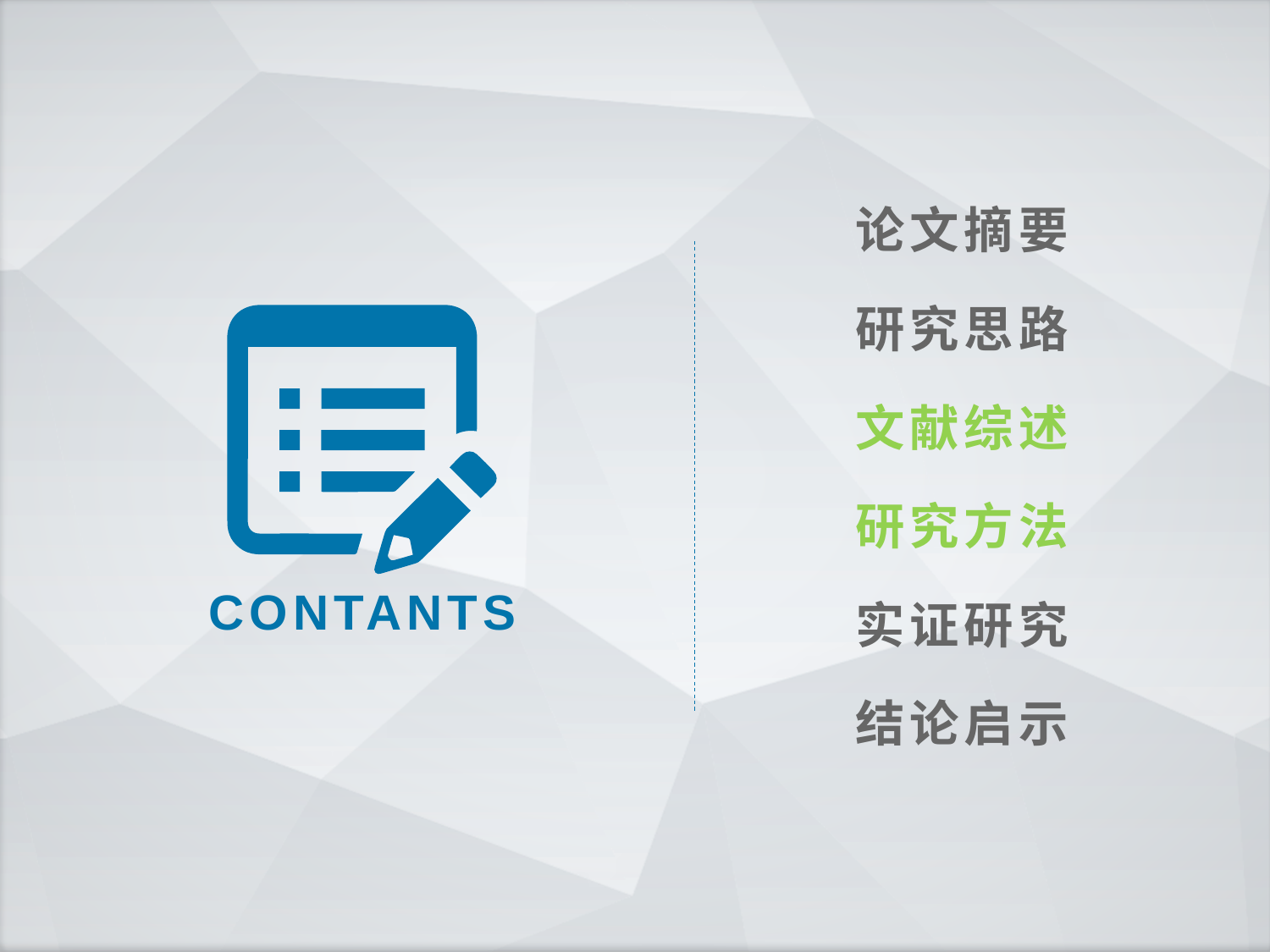

论文摘要
研究思路

文献综述
研究方法
CONTANTS
实证研究
结论启示